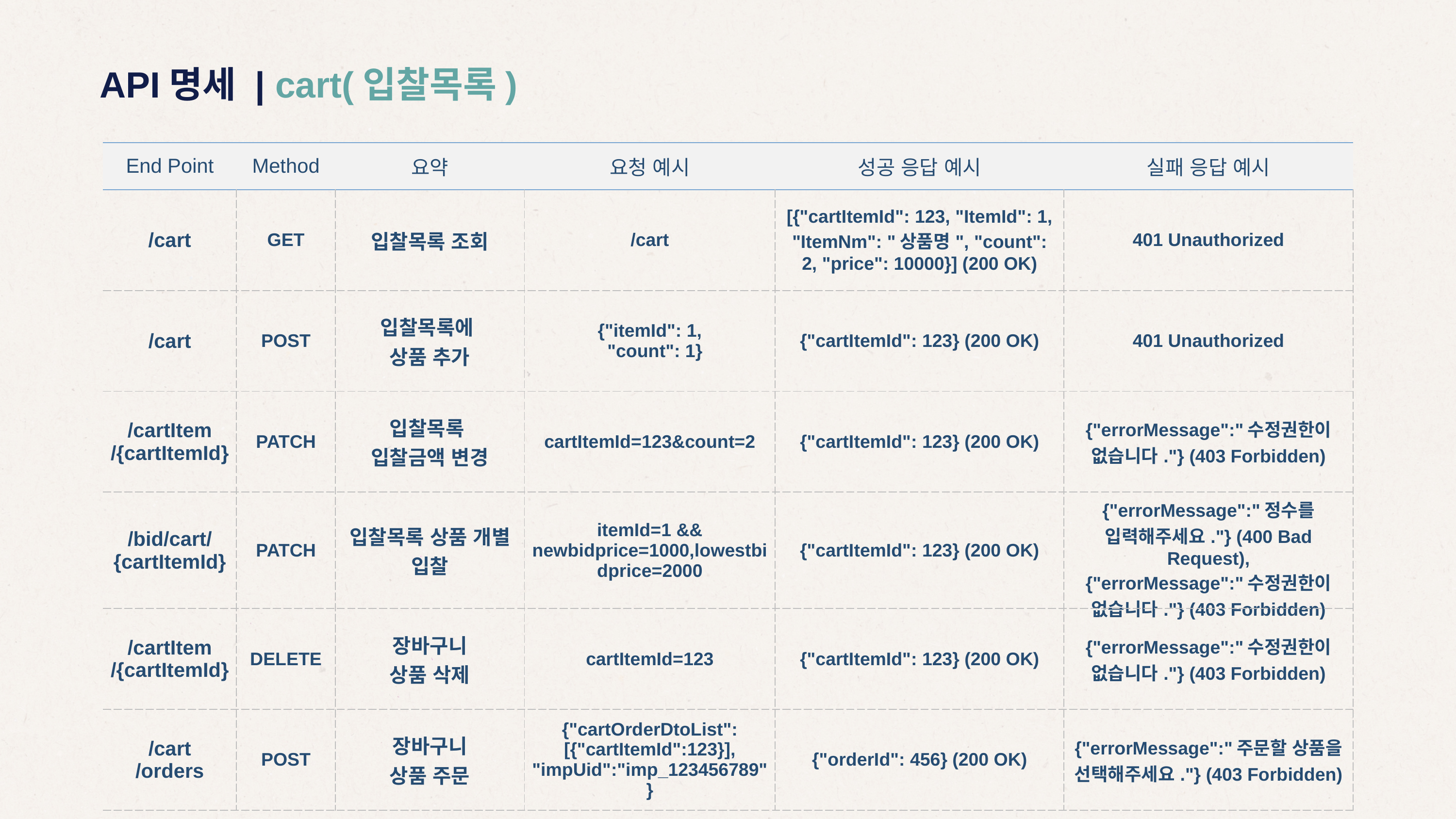

API명세 | cart(입찰목록)
| End Point | Method | 요약 | 요청 예시 | 성공 응답 예시 | 실패 응답 예시 |
| --- | --- | --- | --- | --- | --- |
| /cart | GET | 입찰목록 조회 | /cart | [{"cartItemId": 123, "ItemId": 1, "ItemNm": "상품명", "count": 2, "price": 10000}] (200 OK) | 401 Unauthorized |
| /cart | POST | 입찰목록에 상품 추가 | {"itemId": 1, "count": 1} | {"cartItemId": 123} (200 OK) | 401 Unauthorized |
| /cartItem /{cartItemId} | PATCH | 입찰목록 입찰금액 변경 | cartItemId=123&count=2 | {"cartItemId": 123} (200 OK) | {"errorMessage":"수정권한이 없습니다."} (403 Forbidden) |
| /bid/cart/{cartItemId} | PATCH | 입찰목록 상품 개별 입찰 | itemId=1 && newbidprice=1000,lowestbidprice=2000 | {"cartItemId": 123} (200 OK) | {"errorMessage":"정수를 입력해주세요."} (400 Bad Request), {"errorMessage":"수정권한이 없습니다."} (403 Forbidden) |
| /cartItem /{cartItemId} | DELETE | 장바구니 상품 삭제 | cartItemId=123 | {"cartItemId": 123} (200 OK) | {"errorMessage":"수정권한이 없습니다."} (403 Forbidden) |
| /cart /orders | POST | 장바구니 상품 주문 | {"cartOrderDtoList":[{"cartItemId":123}], "impUid":"imp\_123456789"} | {"orderId": 456} (200 OK) | {"errorMessage":"주문할 상품을 선택해주세요."} (403 Forbidden) |